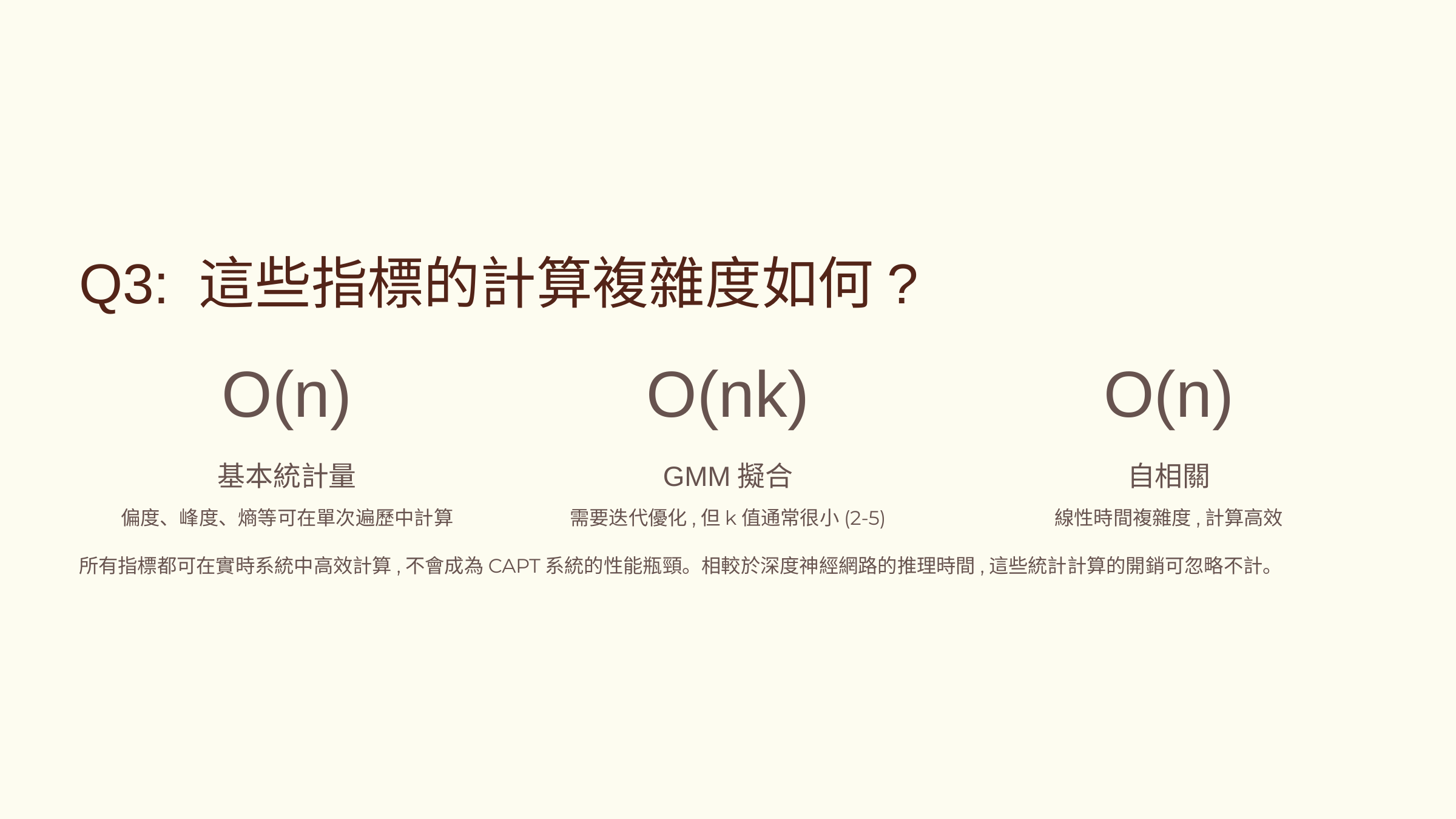

Q3: 這些指標的計算複雜度如何?
O(n)
O(nk)
O(n)
基本統計量
GMM擬合
自相關
偏度、峰度、熵等可在單次遍歷中計算
需要迭代優化,但k值通常很小(2-5)
線性時間複雜度,計算高效
所有指標都可在實時系統中高效計算,不會成為CAPT系統的性能瓶頸。相較於深度神經網路的推理時間,這些統計計算的開銷可忽略不計。